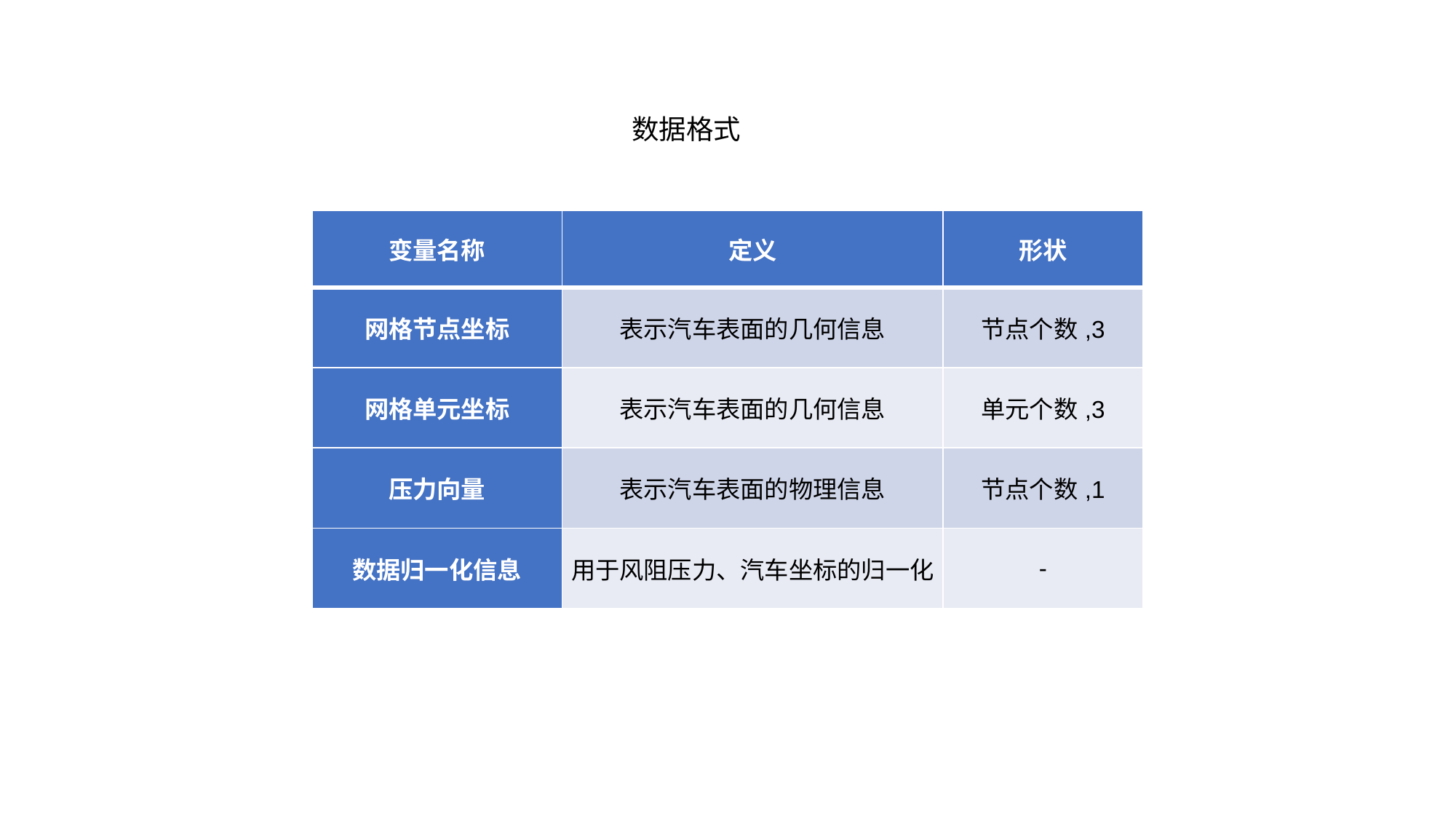

数据格式
| 变量名称 | 定义 | 形状 |
| --- | --- | --- |
| 网格节点坐标 | 表示汽车表面的几何信息 | 节点个数,3 |
| 网格单元坐标 | 表示汽车表面的几何信息 | 单元个数,3 |
| 压力向量 | 表示汽车表面的物理信息 | 节点个数,1 |
| 数据归一化信息 | 用于风阻压力、汽车坐标的归一化 | - |